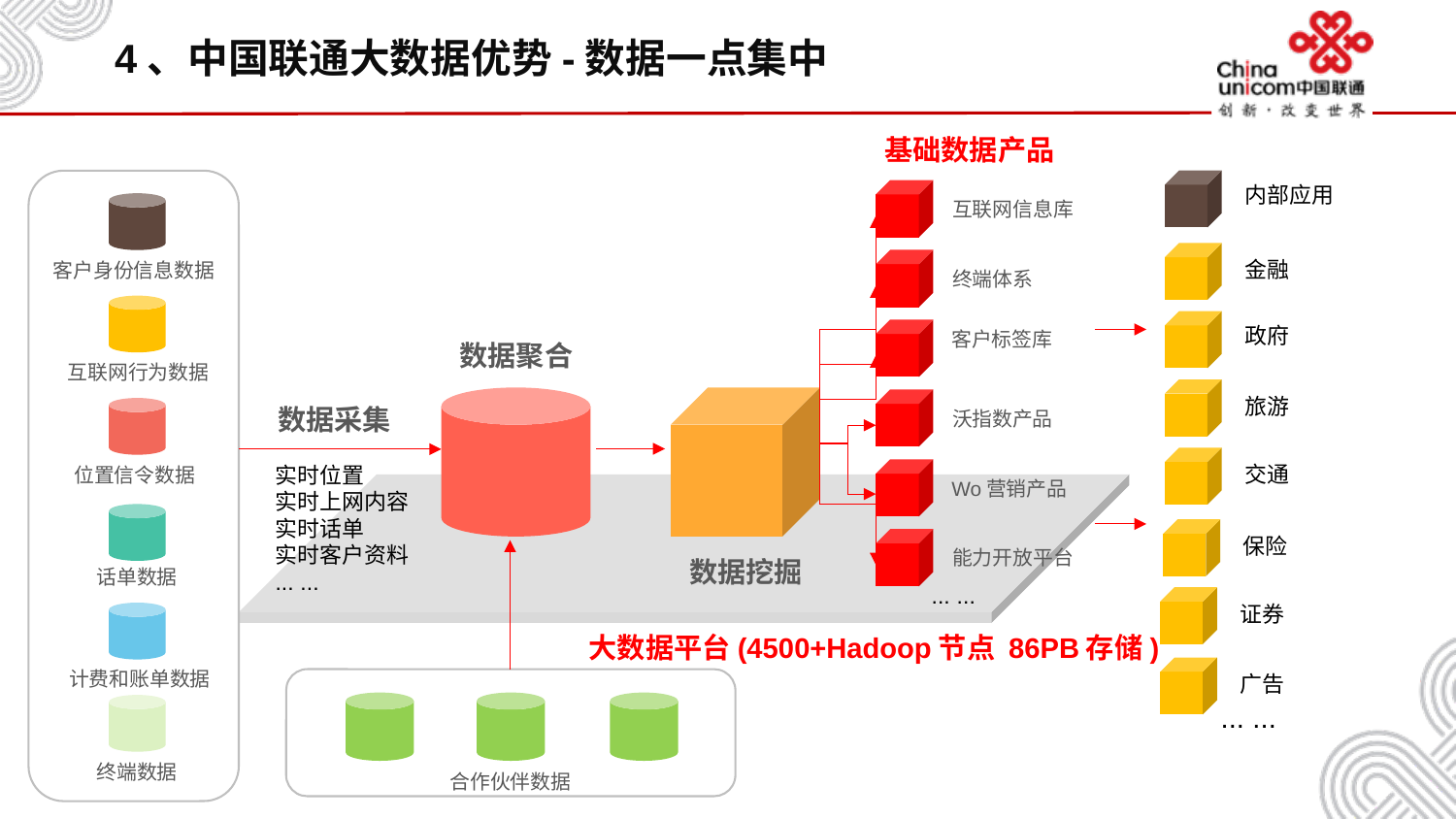

# 4、中国联通大数据优势-数据一点集中
基础数据产品

内部应用

互联网信息库

金融

客户身份信息数据
终端体系

政府
客户标签库

数据聚合
互联网行为数据

旅游

数据采集

沃指数产品

交通
实时位置
实时上网内容
实时话单
实时客户资料
... ...
位置信令数据

Wo营销产品

保险

能力开放平台
数据挖掘
话单数据
... ...

证券

大数据平台(4500+Hadoop节点 86PB存储)

计费和账单数据
广告

... ...

终端数据
合作伙伴数据